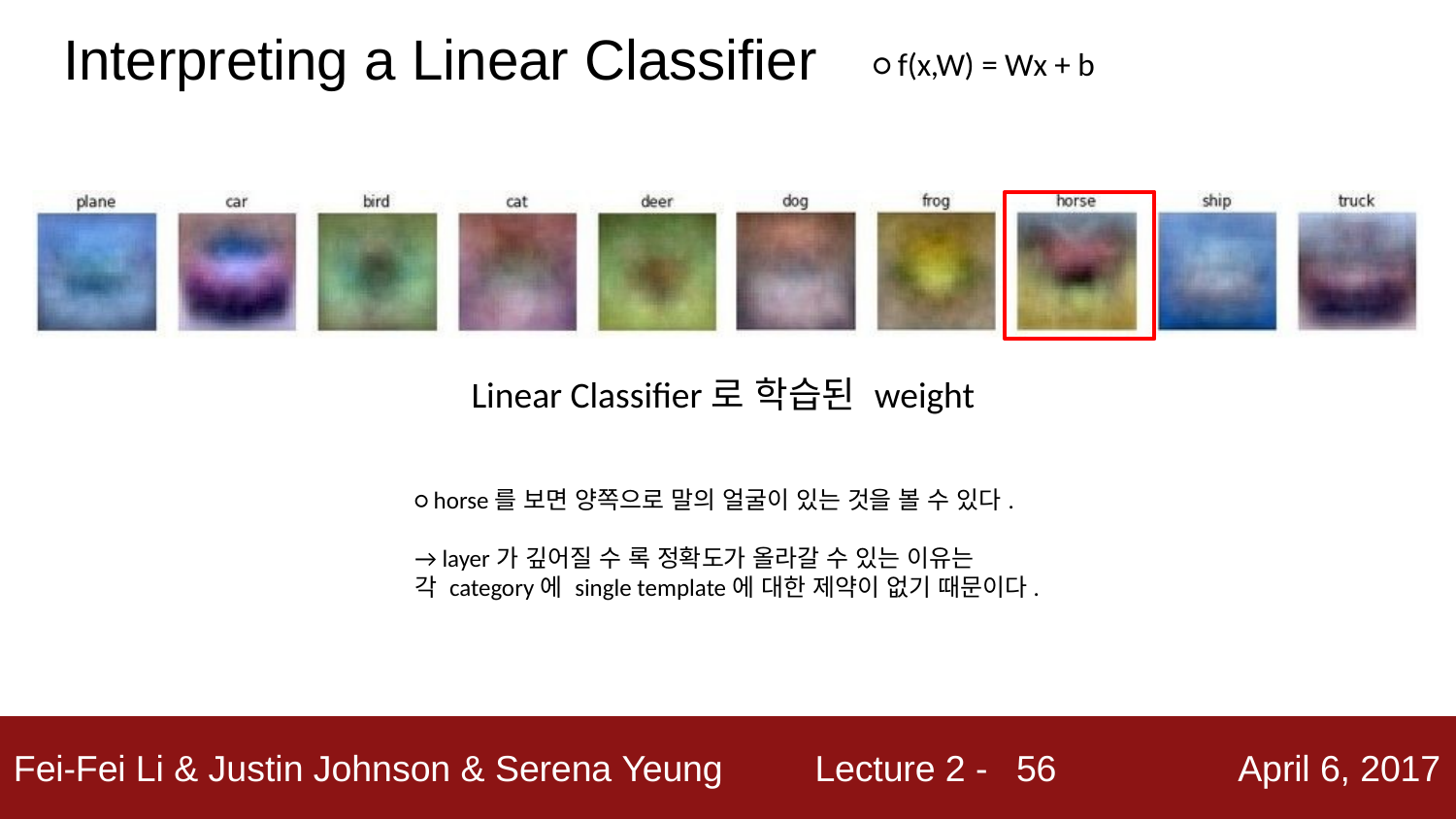

Interpreting a Linear Classifier
○ f(x,W) = Wx + b

Linear Classifier로 학습된 weight
○ horse를 보면 양쪽으로 말의 얼굴이 있는 것을 볼 수 있다.

→ layer가 깊어질 수 록 정확도가 올라갈 수 있는 이유는
각 category에 single template에 대한 제약이 없기 때문이다.
56
Fei-Fei Li & Justin Johnson & Serena Yeung
Lecture 2 -
April 6, 2017